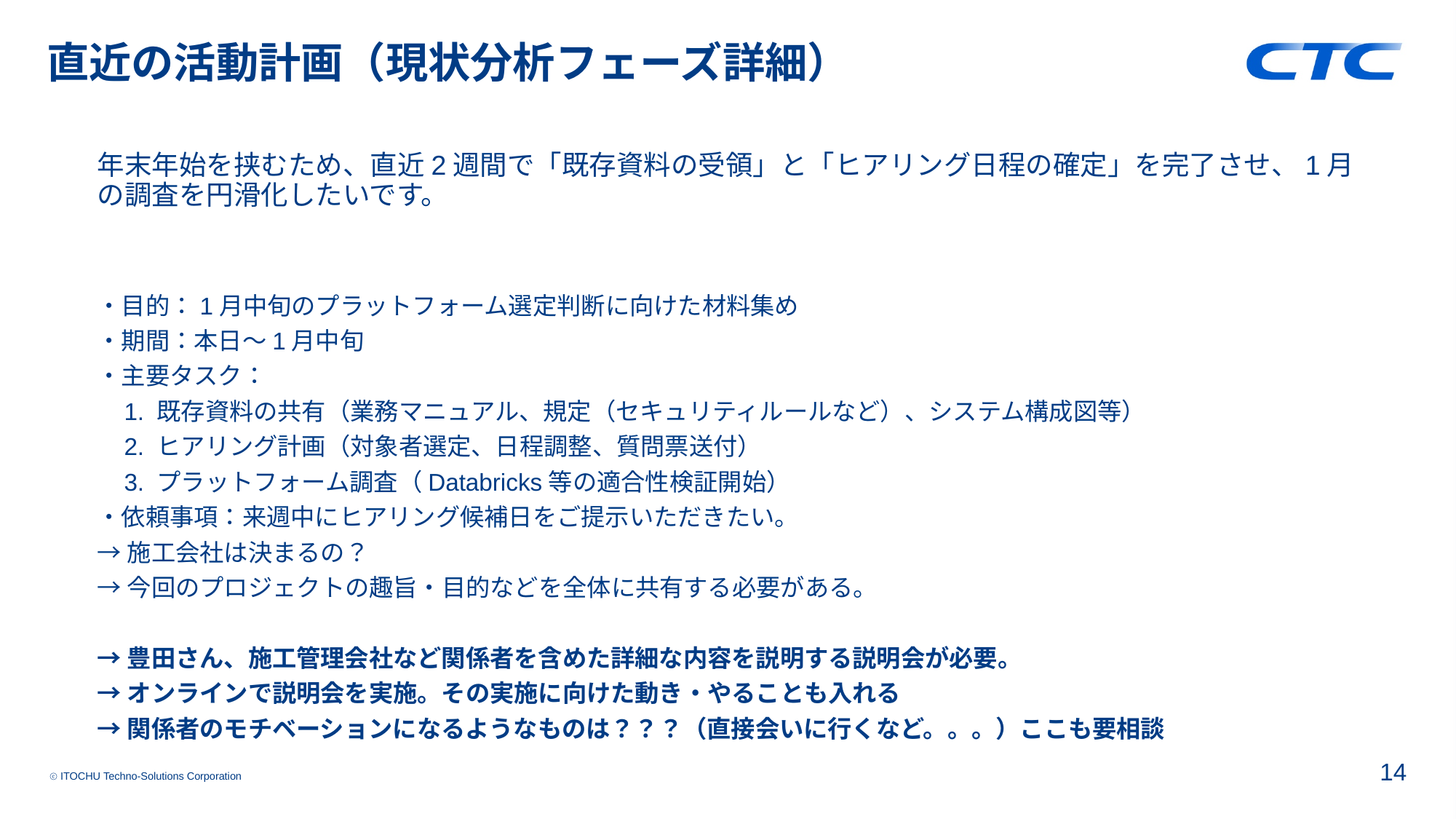

# 直近の活動計画（現状分析フェーズ詳細）
年末年始を挟むため、直近2週間で「既存資料の受領」と「ヒアリング日程の確定」を完了させ、1月の調査を円滑化したいです。
・目的：1月中旬のプラットフォーム選定判断に向けた材料集め
・期間：本日～1月中旬
・主要タスク：
    1. 既存資料の共有（業務マニュアル、規定（セキュリティルールなど）、システム構成図等）
    2. ヒアリング計画（対象者選定、日程調整、質問票送付）
    3. プラットフォーム調査（Databricks等の適合性検証開始）
・依頼事項：来週中にヒアリング候補日をご提示いただきたい。
→施工会社は決まるの？
→今回のプロジェクトの趣旨・目的などを全体に共有する必要がある。

→豊田さん、施工管理会社など関係者を含めた詳細な内容を説明する説明会が必要。
→オンラインで説明会を実施。その実施に向けた動き・やることも入れる
→関係者のモチベーションになるようなものは？？？（直接会いに行くなど。。。）ここも要相談